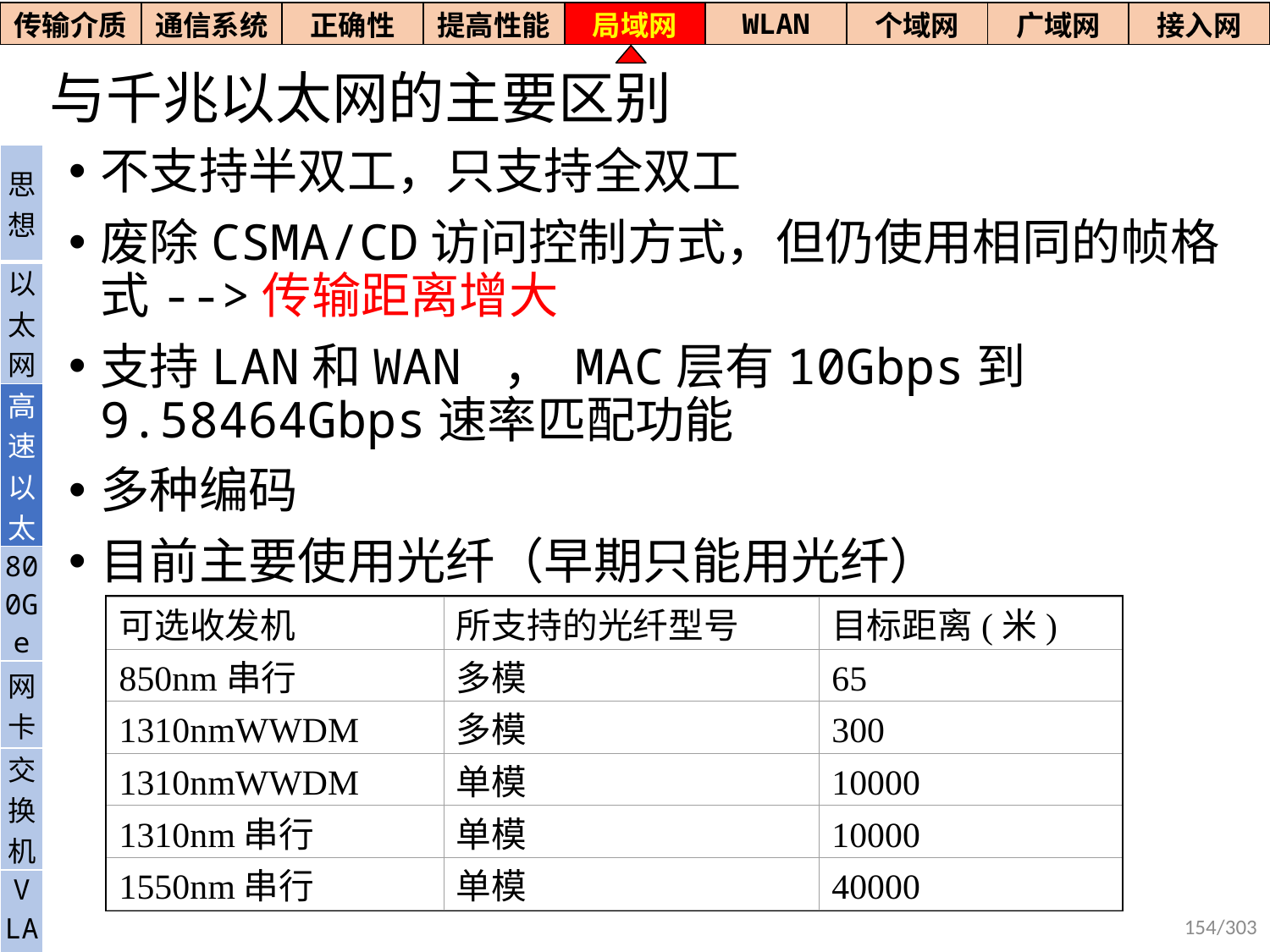

| 传输介质 | 通信系统 | 正确性 | 提高性能 | 局域网 | WLAN | 个域网 | 广域网 | 接入网 |
| --- | --- | --- | --- | --- | --- | --- | --- | --- |

# 与千兆以太网的主要区别
不支持半双工，只支持全双工
废除CSMA/CD访问控制方式，但仍使用相同的帧格式-->传输距离增大
支持LAN和WAN ， MAC层有10Gbps到9.58464Gbps速率匹配功能
多种编码
目前主要使用光纤（早期只能用光纤）

| 思想 |
| --- |
| 以太网 |
| 高速以太 |
| 800Ge |
| 网卡 |
| 交换机 |
| V LAN |

可选收发机

所支持的光纤型号

目标距离(米)

850nm串行

多模

65

1310nmWWDM

多模

300

1310nmWWDM

单模

10000

1310nm串行

单模

10000

1550nm串行

单模

40000

154/303